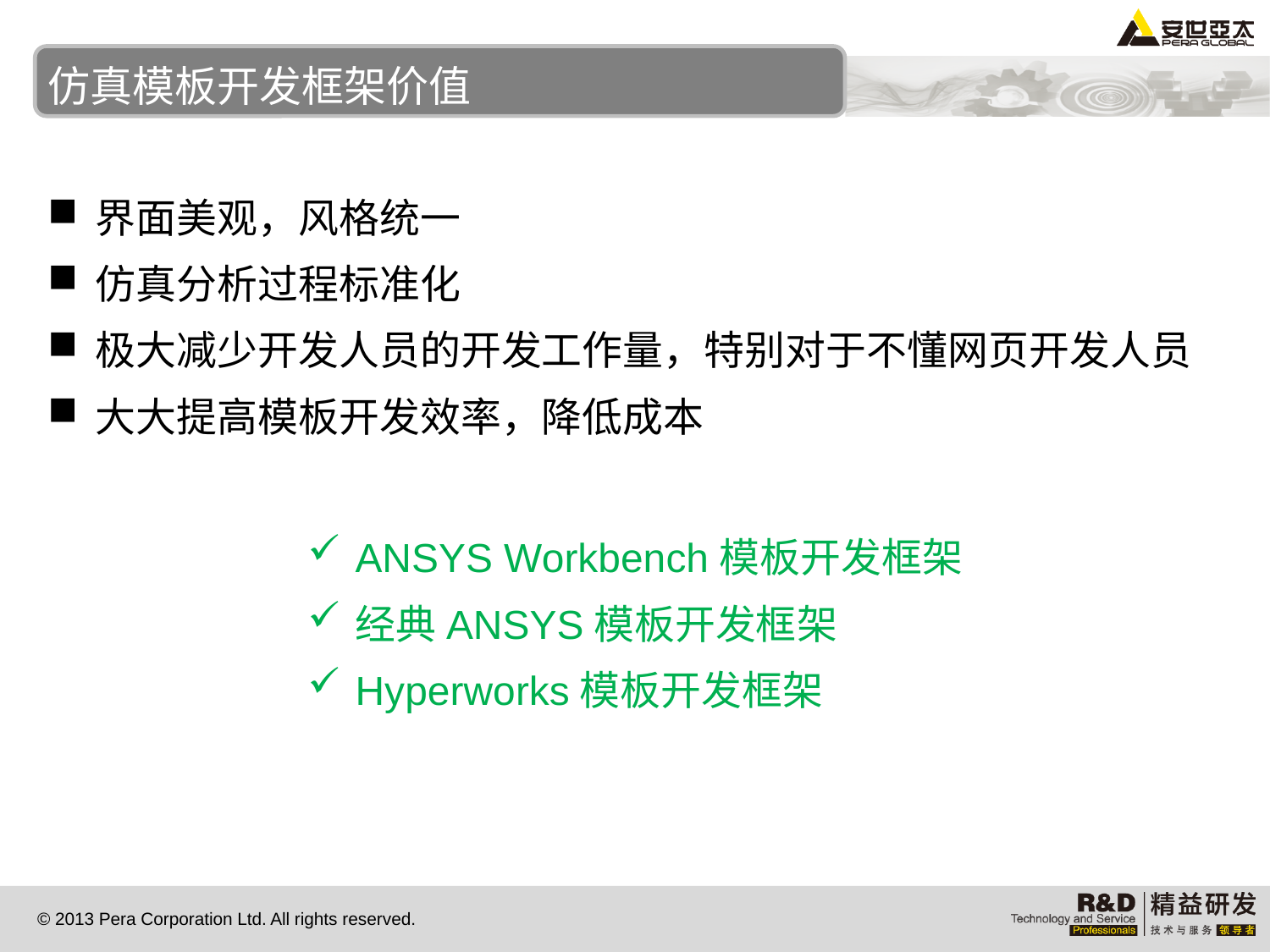

# 仿真模板开发框架价值
界面美观，风格统一
仿真分析过程标准化
极大减少开发人员的开发工作量，特别对于不懂网页开发人员
大大提高模板开发效率，降低成本

ANSYS Workbench模板开发框架
经典ANSYS模板开发框架
Hyperworks模板开发框架